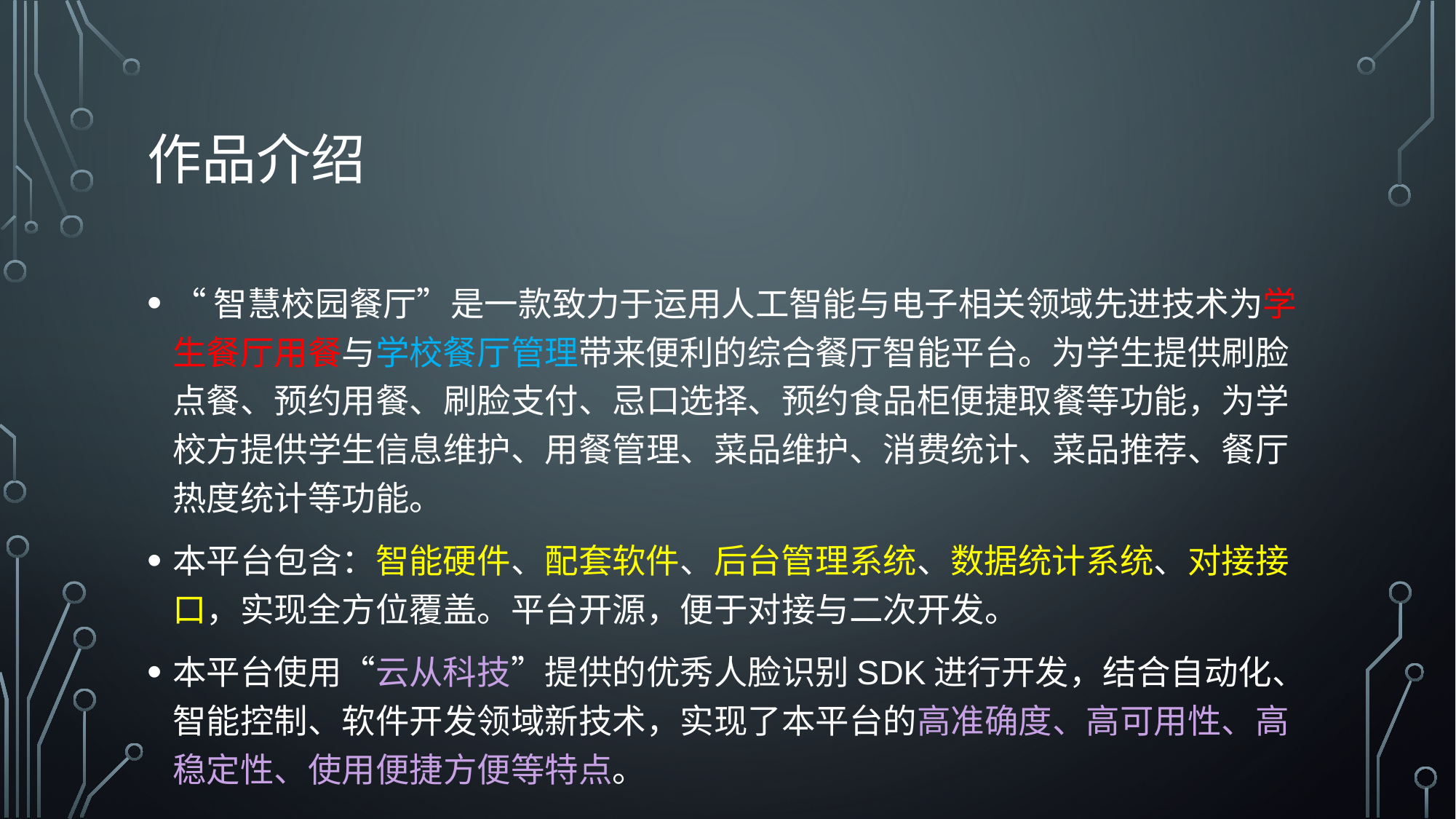

# 作品介绍
“智慧校园餐厅”是一款致力于运用人工智能与电子相关领域先进技术为学生餐厅用餐与学校餐厅管理带来便利的综合餐厅智能平台。为学生提供刷脸点餐、预约用餐、刷脸支付、忌口选择、预约食品柜便捷取餐等功能，为学校方提供学生信息维护、用餐管理、菜品维护、消费统计、菜品推荐、餐厅热度统计等功能。
本平台包含：智能硬件、配套软件、后台管理系统、数据统计系统、对接接口，实现全方位覆盖。平台开源，便于对接与二次开发。
本平台使用“云从科技”提供的优秀人脸识别SDK进行开发，结合自动化、智能控制、软件开发领域新技术，实现了本平台的高准确度、高可用性、高稳定性、使用便捷方便等特点。